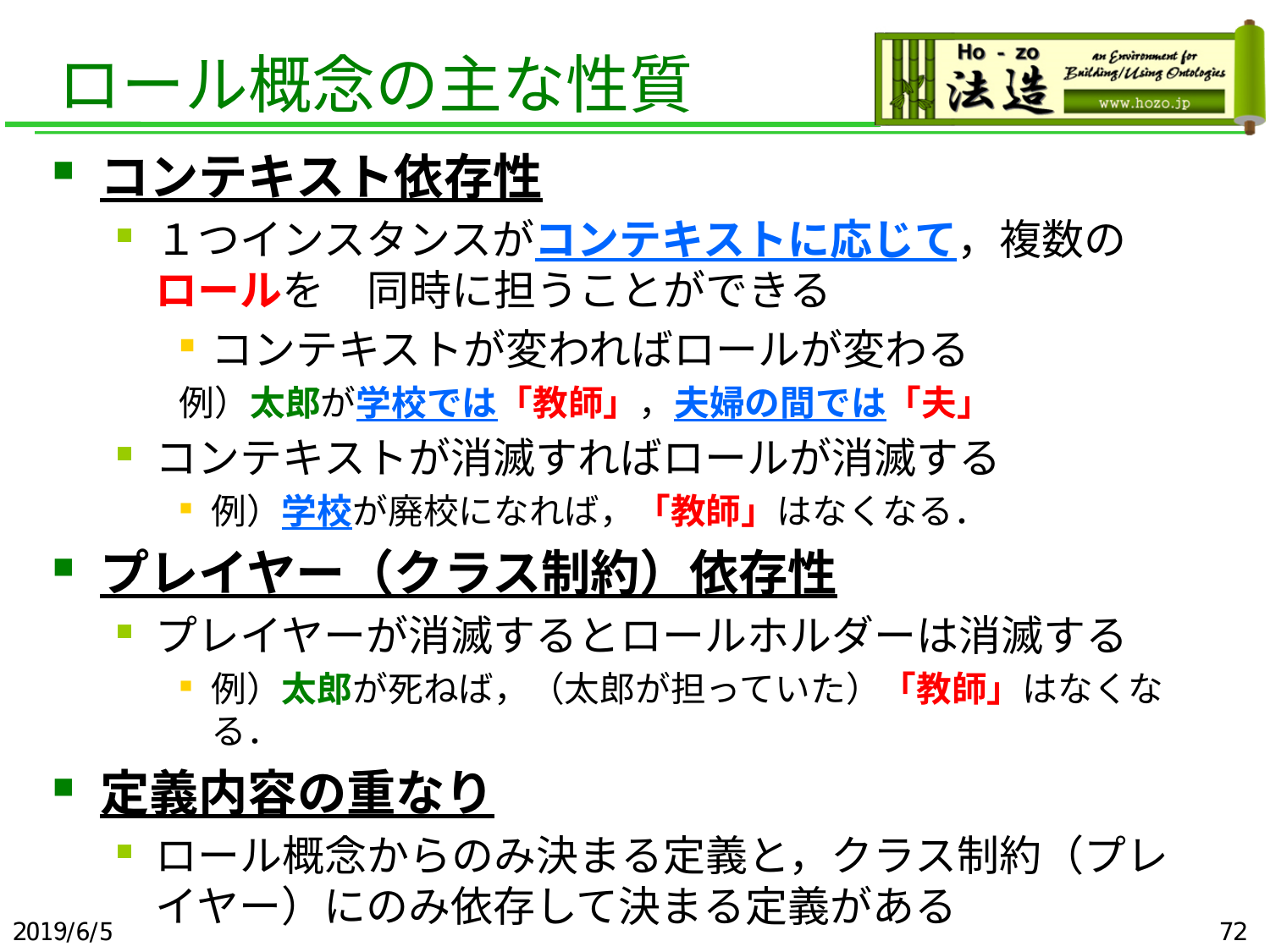

# ロール概念の主な性質
コンテキスト依存性
１つインスタンスがコンテキストに応じて，複数のロールを　同時に担うことができる
コンテキストが変わればロールが変わる
例）太郎が学校では「教師」，夫婦の間では「夫」
コンテキストが消滅すればロールが消滅する
例）学校が廃校になれば，「教師」はなくなる．
プレイヤー（クラス制約）依存性
プレイヤーが消滅するとロールホルダーは消滅する
例）太郎が死ねば，（太郎が担っていた）「教師」はなくなる．
定義内容の重なり
ロール概念からのみ決まる定義と，クラス制約（プレイヤー）にのみ依存して決まる定義がある
2019/6/5
72